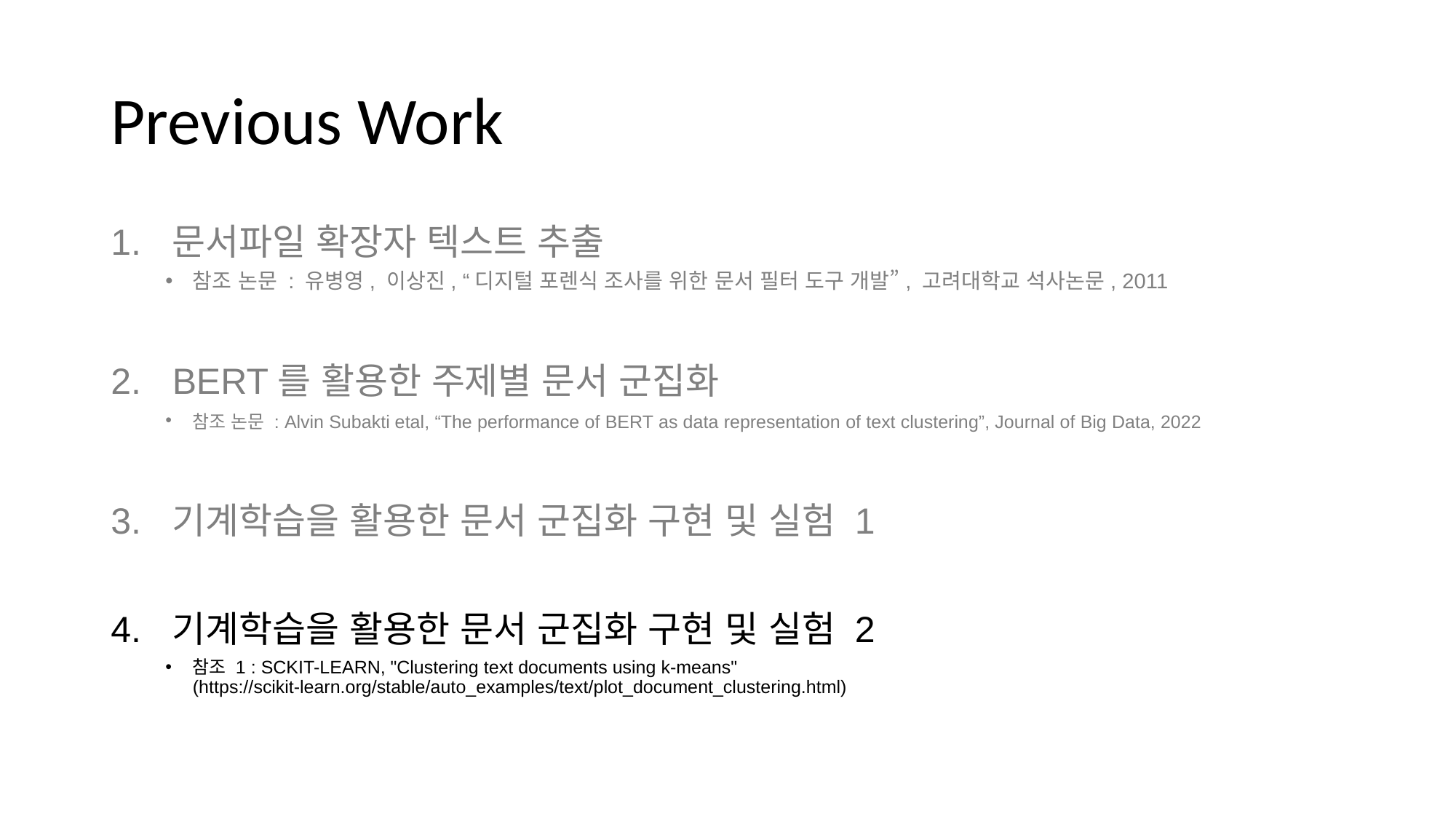

# Previous Work
문서파일 확장자 텍스트 추출
참조 논문 : 유병영, 이상진, “디지털 포렌식 조사를 위한 문서 필터 도구 개발”, 고려대학교 석사논문, 2011

BERT를 활용한 주제별 문서 군집화
참조 논문 : Alvin Subakti etal, “The performance of BERT as data representation of text clustering”, Journal of Big Data, 2022

기계학습을 활용한 문서 군집화 구현 및 실험 1

기계학습을 활용한 문서 군집화 구현 및 실험 2
참조 1 : SCKIT-LEARN, "Clustering text documents using k-means"
(https://scikit-learn.org/stable/auto_examples/text/plot_document_clustering.html)